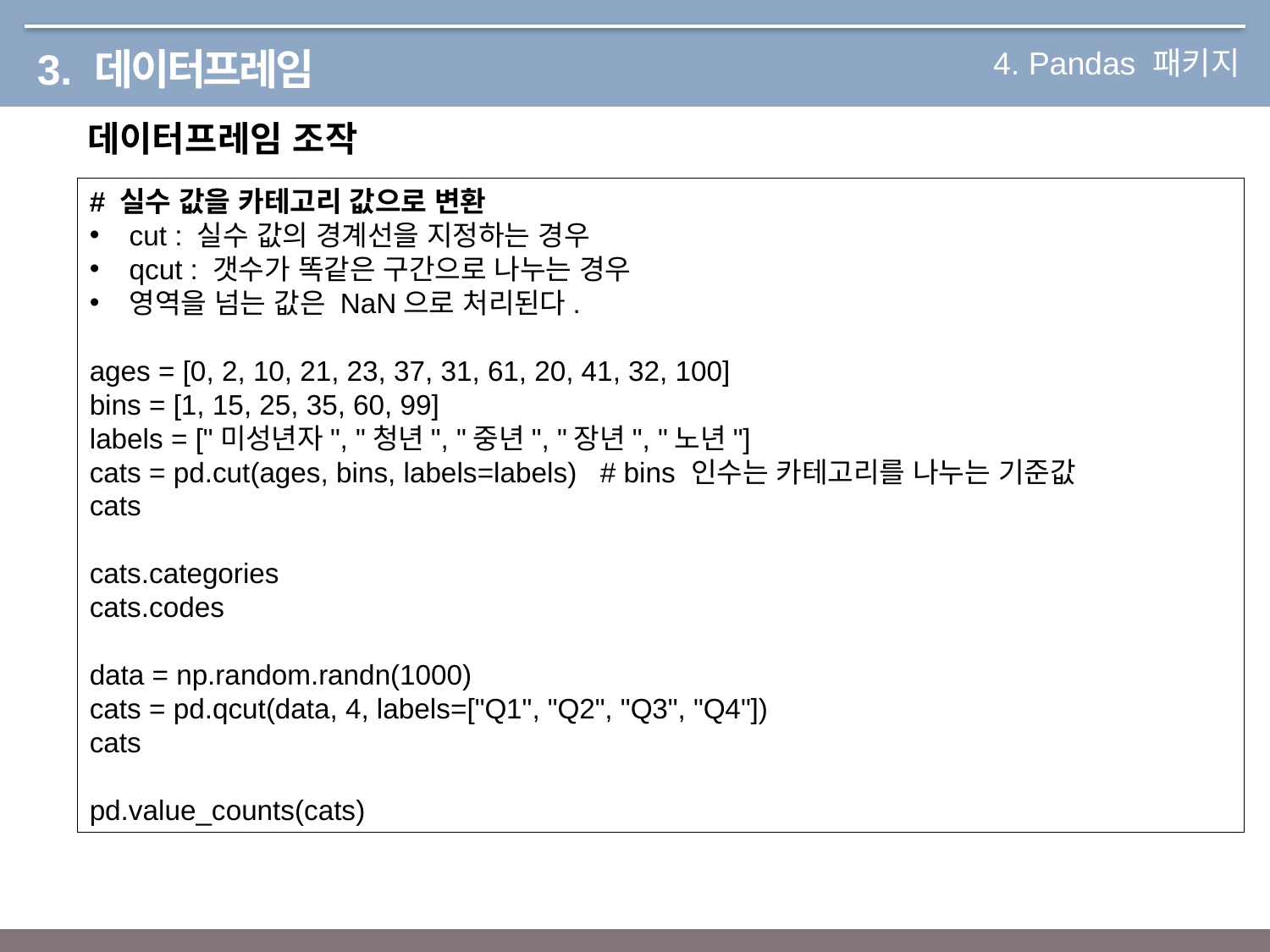

4. Pandas 패키지
3. 데이터프레임
데이터프레임 조작
# 실수 값을 카테고리 값으로 변환
cut : 실수 값의 경계선을 지정하는 경우
qcut : 갯수가 똑같은 구간으로 나누는 경우
영역을 넘는 값은 NaN으로 처리된다.

ages = [0, 2, 10, 21, 23, 37, 31, 61, 20, 41, 32, 100]
bins = [1, 15, 25, 35, 60, 99]
labels = ["미성년자", "청년", "중년", "장년", "노년"]
cats = pd.cut(ages, bins, labels=labels)   # bins 인수는 카테고리를 나누는 기준값
cats

cats.categories
cats.codes

data = np.random.randn(1000)
cats = pd.qcut(data, 4, labels=["Q1", "Q2", "Q3", "Q4"])
cats

pd.value_counts(cats)